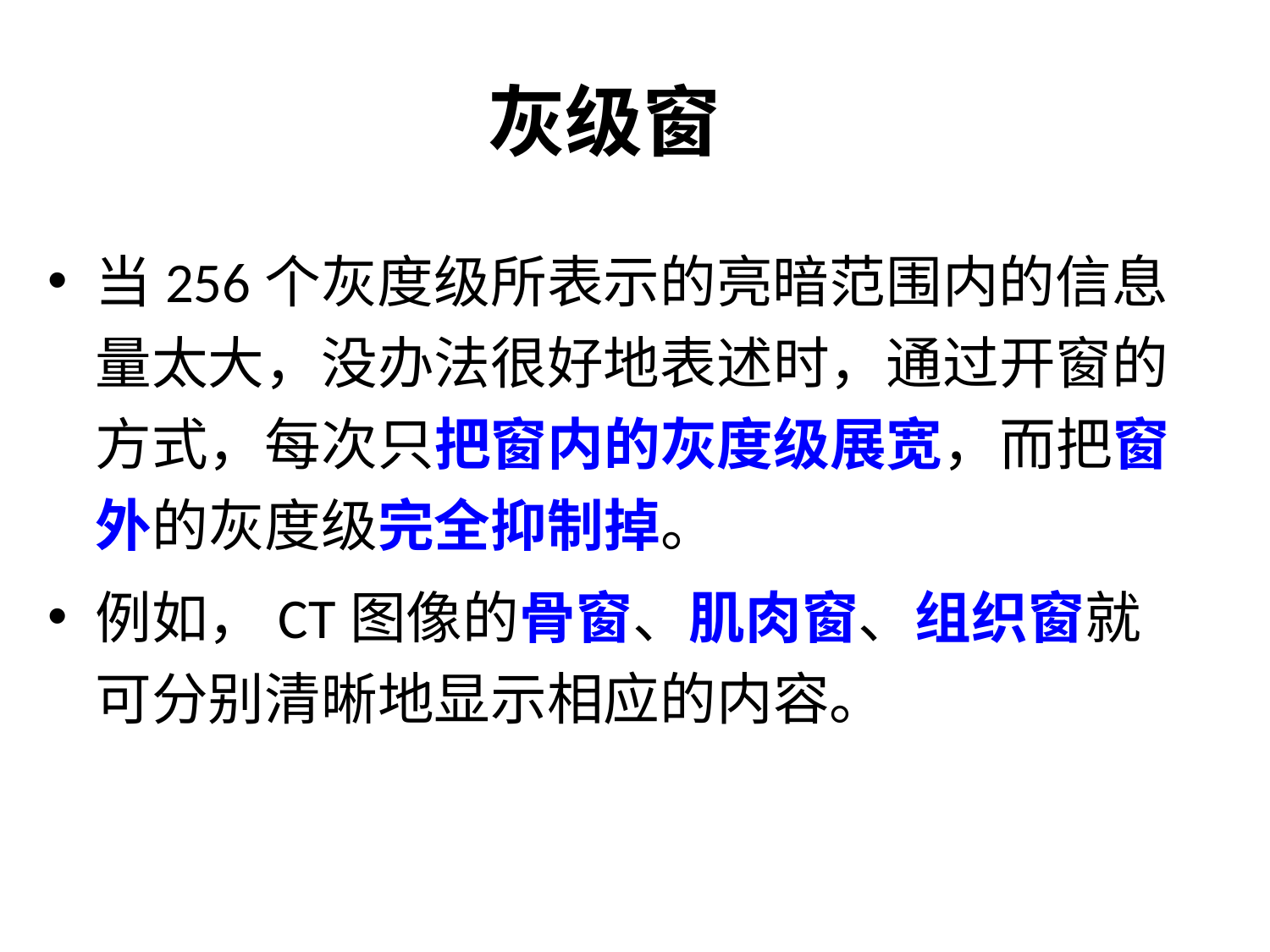

# 灰级窗
当256个灰度级所表示的亮暗范围内的信息量太大，没办法很好地表述时，通过开窗的方式，每次只把窗内的灰度级展宽，而把窗外的灰度级完全抑制掉。
例如，CT图像的骨窗、肌肉窗、组织窗就可分别清晰地显示相应的内容。